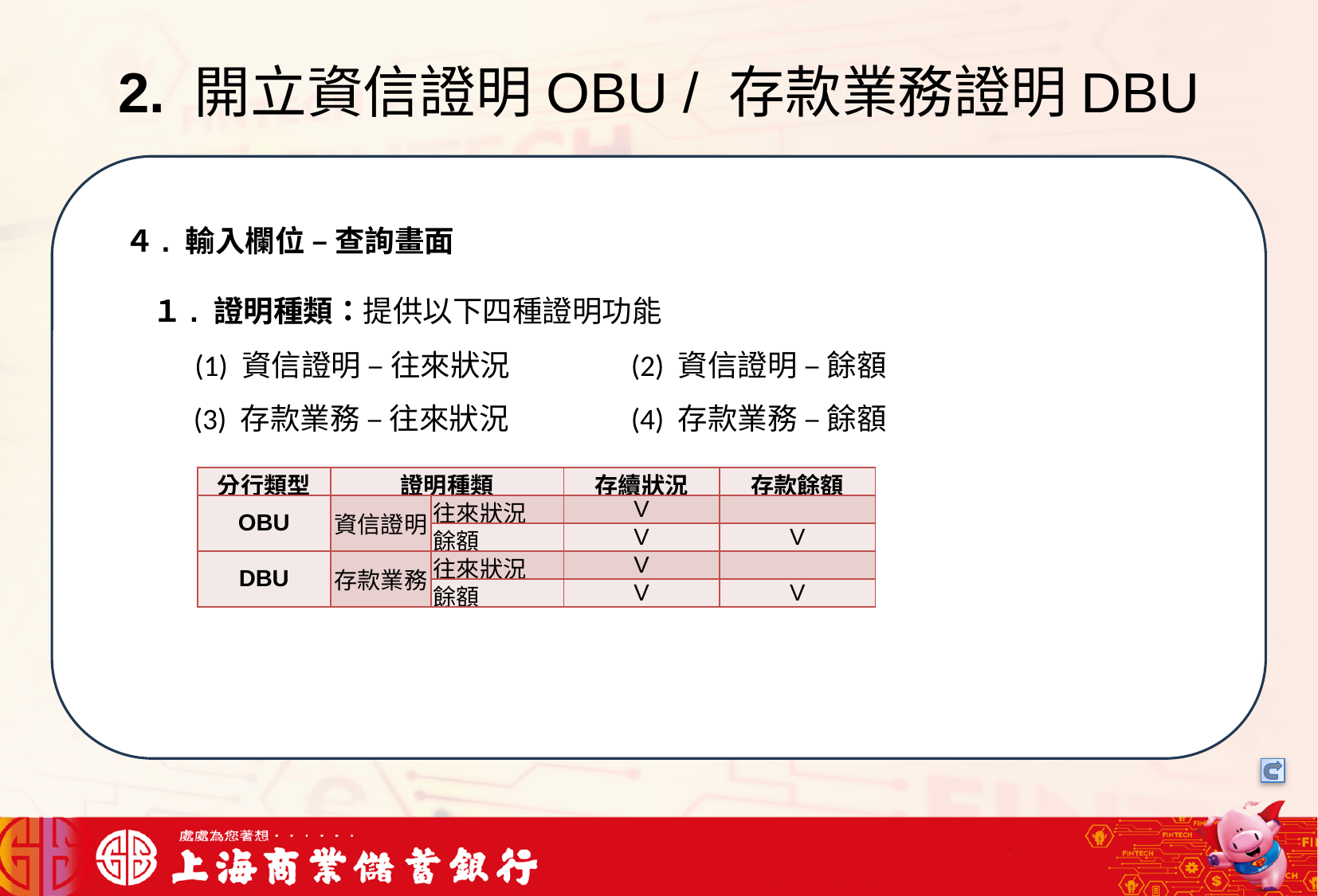

# 2. 開立資信證明OBU / 存款業務證明DBU
我們可以將信用卡相關資料存在一個檔案中，將這些檔案中的文字進行詞向量的轉換，把文字轉成數字向量存在向量資料庫中，透過檢索器在向量資料庫搜尋與用戶問題最接近的資訊，透過生成器，生成最合適的答案回覆用戶
４. 輸入欄位 – 查詢畫面
１. 證明種類：提供以下四種證明功能
     (1) 資信證明 – 往來狀況		(2) 資信證明 – 餘額
      (3) 存款業務 – 往來狀況		(4) 存款業務 – 餘額

| 分行類型 | 證明種類 |  | 存續狀況 | 存款餘額 |
| --- | --- | --- | --- | --- |
| OBU | 資信證明 | 往來狀況 | V |  |
|  |  | 餘額 | V | V |
| DBU | 存款業務 | 往來狀況 | V |  |
|  |  | 餘額 | V | V |